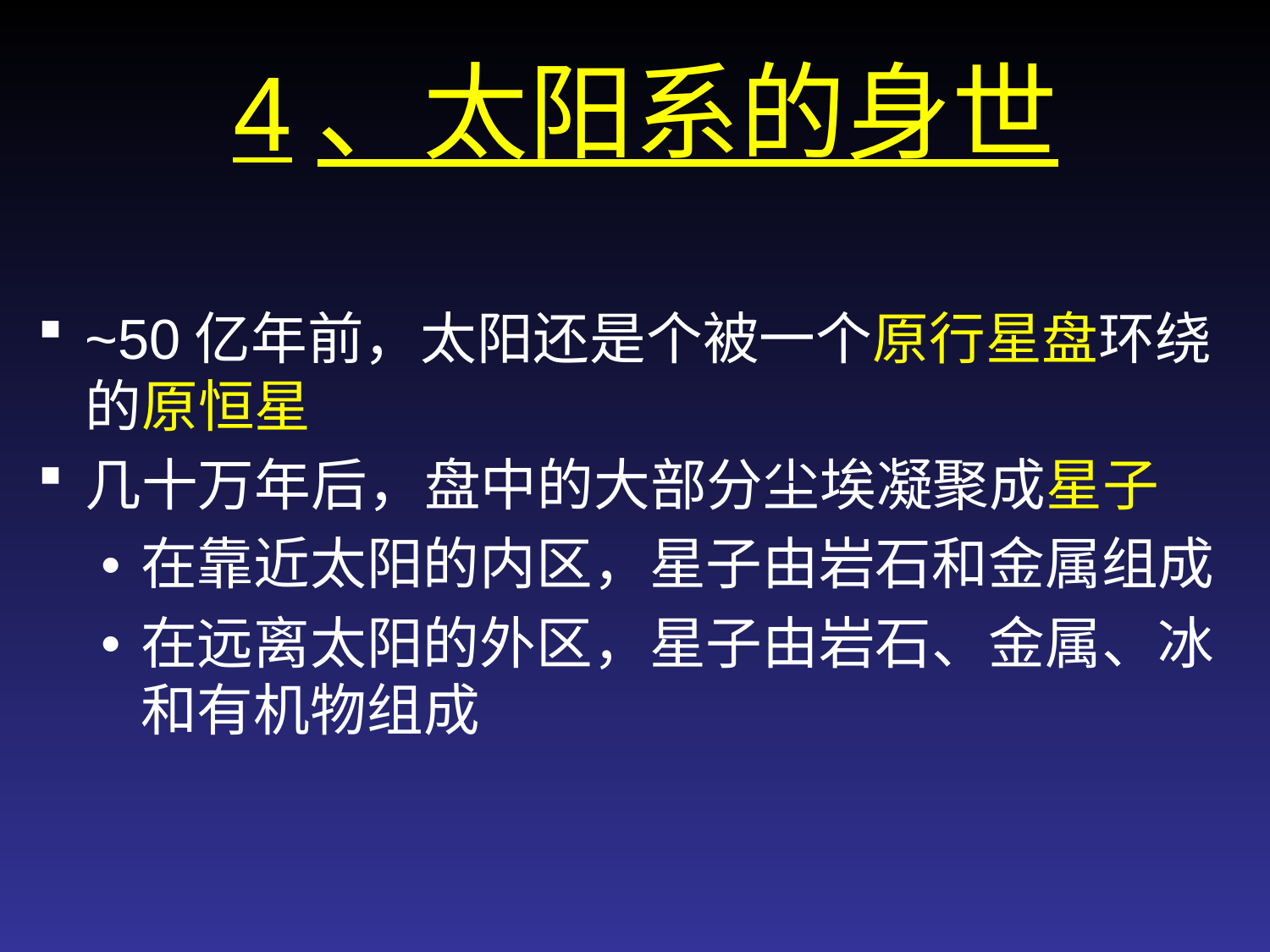

4、太阳系的身世
~50亿年前，太阳还是个被一个原行星盘环绕的原恒星
几十万年后，盘中的大部分尘埃凝聚成星子
在靠近太阳的内区，星子由岩石和金属组成
在远离太阳的外区，星子由岩石、金属、冰和有机物组成